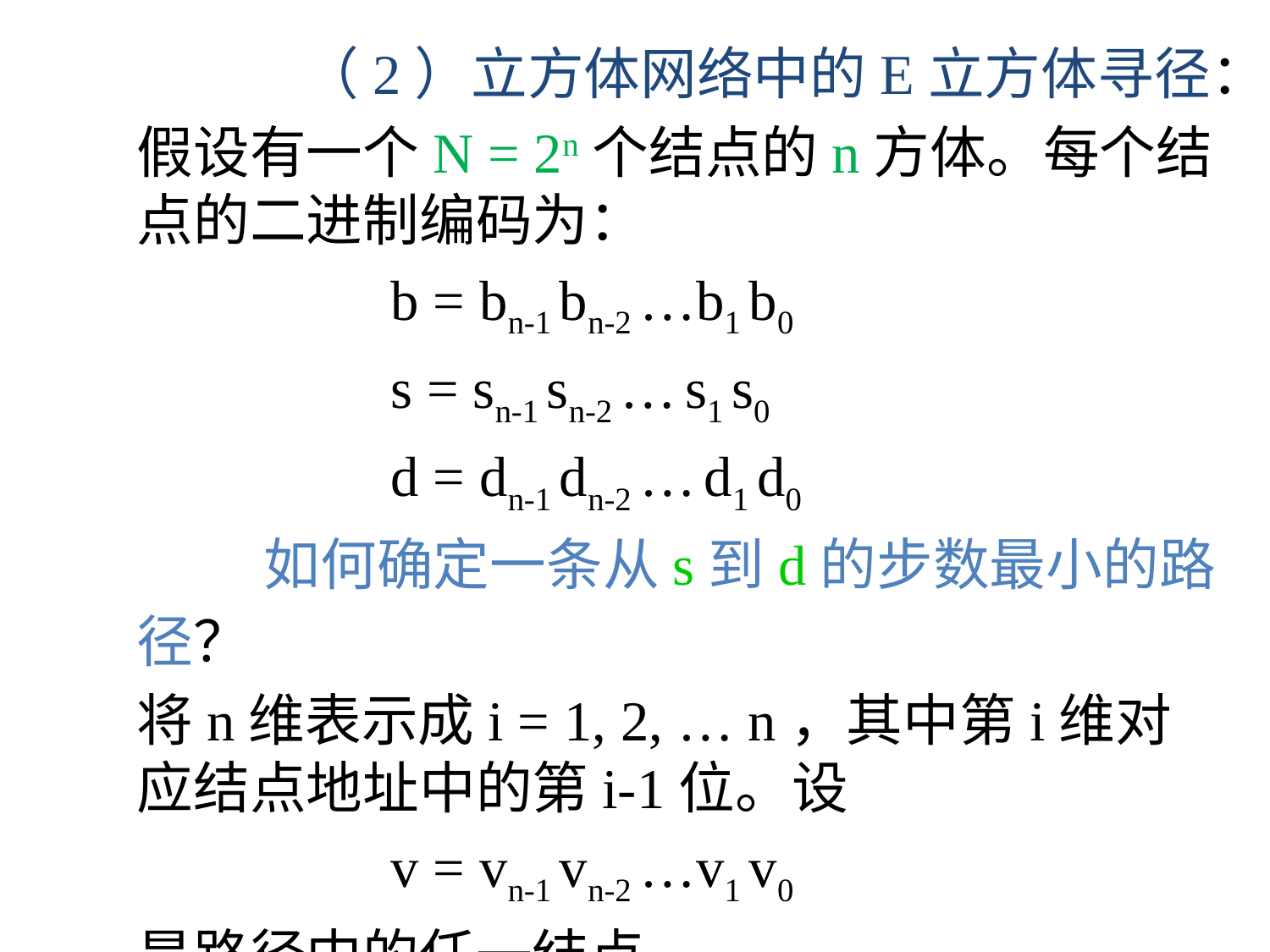

（2）立方体网络中的E立方体寻径：
	假设有一个N = 2n个结点的n方体。每个结点的二进制编码为：
			b = bn-1 bn-2 …b1 b0
			s = sn-1 sn-2 … s1 s0
			d = dn-1 dn-2 … d1 d0
		如何确定一条从s到d的步数最小的路径？
	将n维表示成i = 1, 2, … n，其中第i维对应结点地址中的第i-1位。设
			v = vn-1 vn-2 …v1 v0
	是路径中的任一结点。